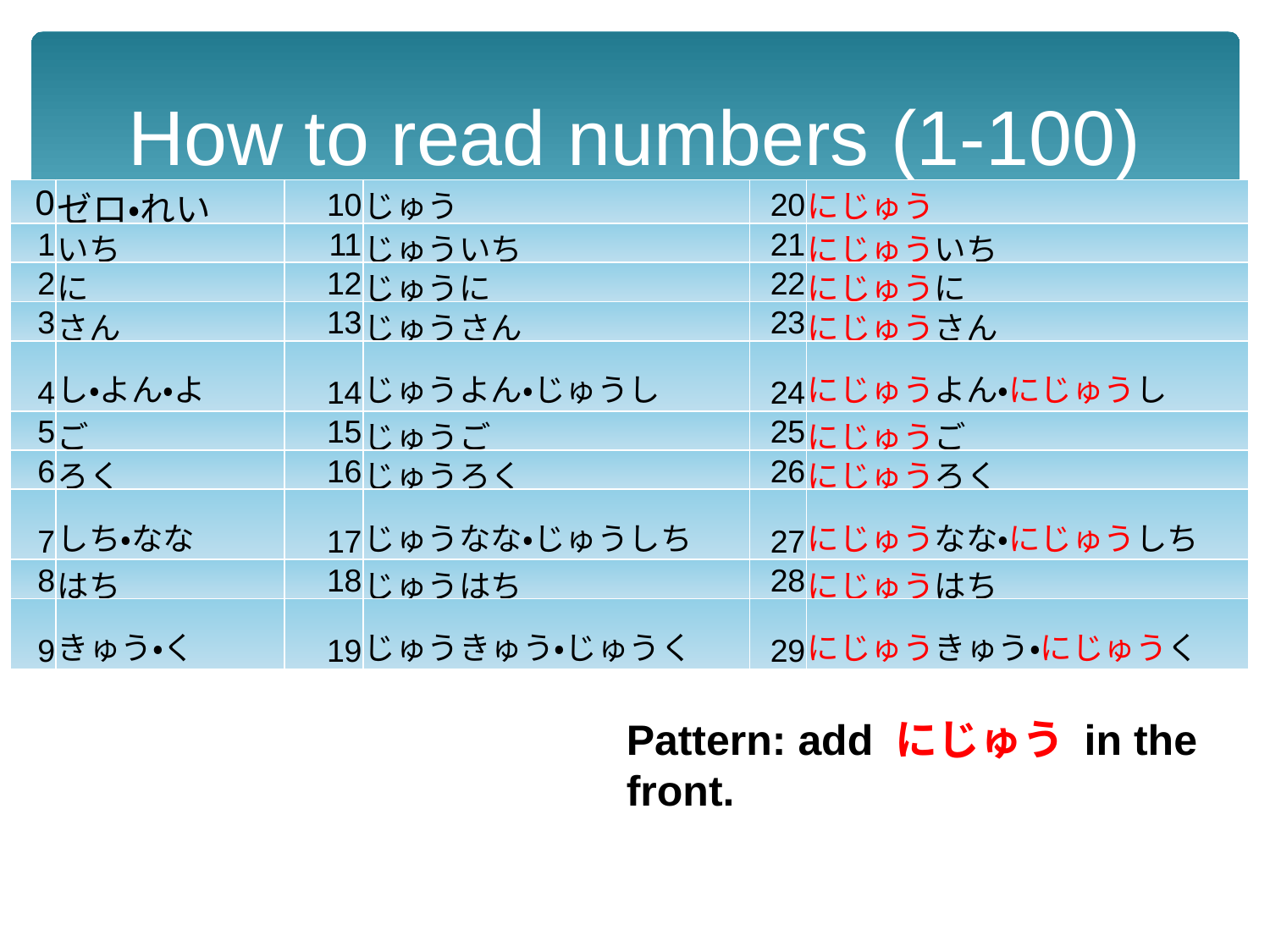

# How to read numbers (1-100)
| 0 | ゼロ・れい | 10 | じゅう | 20 | にじゅう |
| --- | --- | --- | --- | --- | --- |
| 1 | いち | 11 | じゅういち | 21 | にじゅういち |
| 2 | に | 12 | じゅうに | 22 | にじゅうに |
| 3 | さん | 13 | じゅうさん | 23 | にじゅうさん |
| 4 | し・よん・よ | 14 | じゅうよん・じゅうし | 24 | にじゅうよん・にじゅうし |
| 5 | ご | 15 | じゅうご | 25 | にじゅうご |
| 6 | ろく | 16 | じゅうろく | 26 | にじゅうろく |
| 7 | しち・なな | 17 | じゅうなな・じゅうしち | 27 | にじゅうなな・にじゅうしち |
| 8 | はち | 18 | じゅうはち | 28 | にじゅうはち |
| 9 | きゅう・く | 19 | じゅうきゅう・じゅうく | 29 | にじゅうきゅう・にじゅうく |
Pattern: add にじゅう in the front.